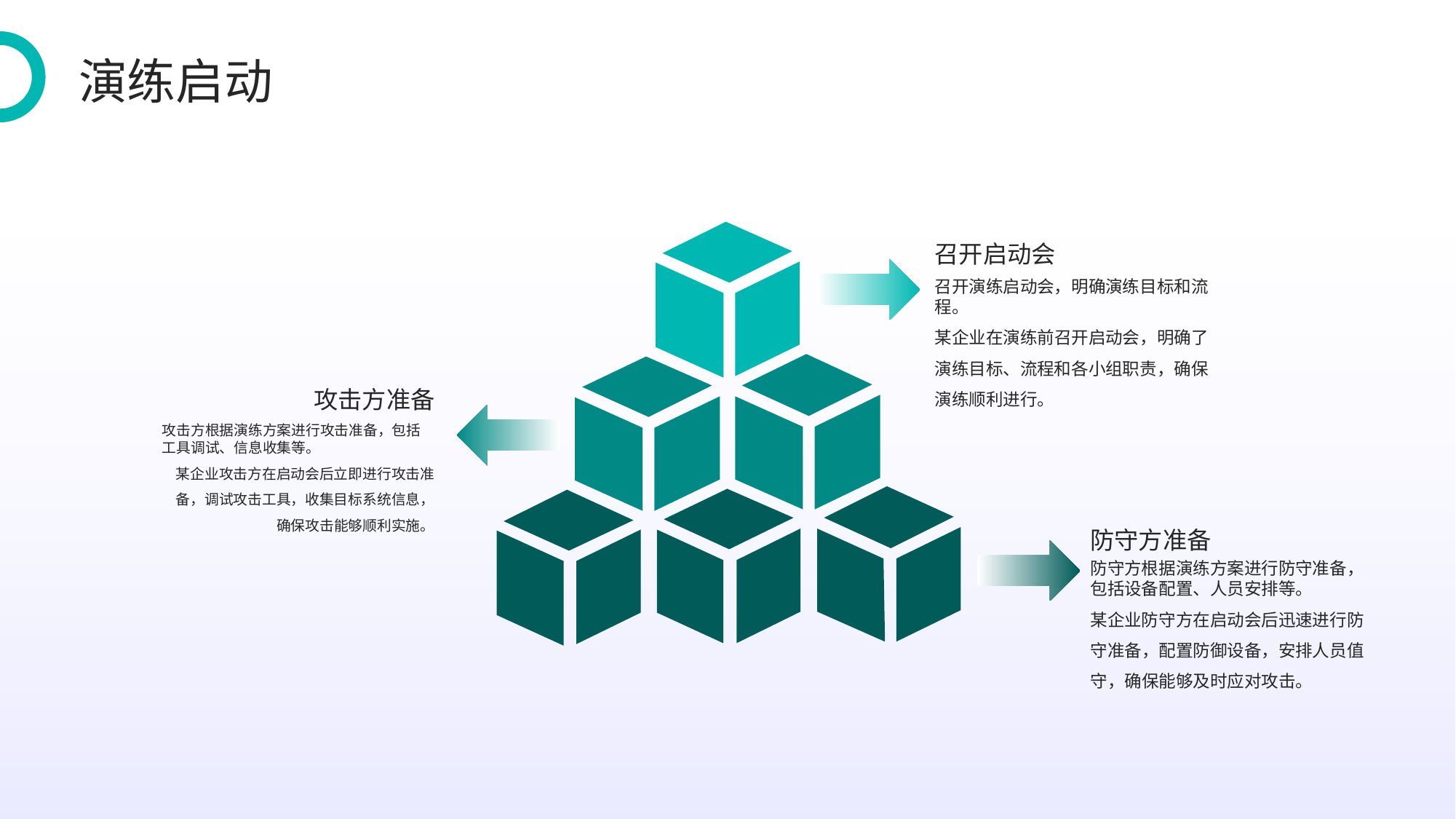

演练启动
召开启动会

召开演练启动会，明确演练目标和流程。
某企业在演练前召开启动会，明确了演练目标、流程和各小组职责，确保演练顺利进行。

攻击方准备

攻击方根据演练方案进行攻击准备，包括工具调试、信息收集等。
某企业攻击方在启动会后立即进行攻击准备，调试攻击工具，收集目标系统信息，确保攻击能够顺利实施。

防守方准备

防守方根据演练方案进行防守准备，包括设备配置、人员安排等。
某企业防守方在启动会后迅速进行防守准备，配置防御设备，安排人员值守，确保能够及时应对攻击。